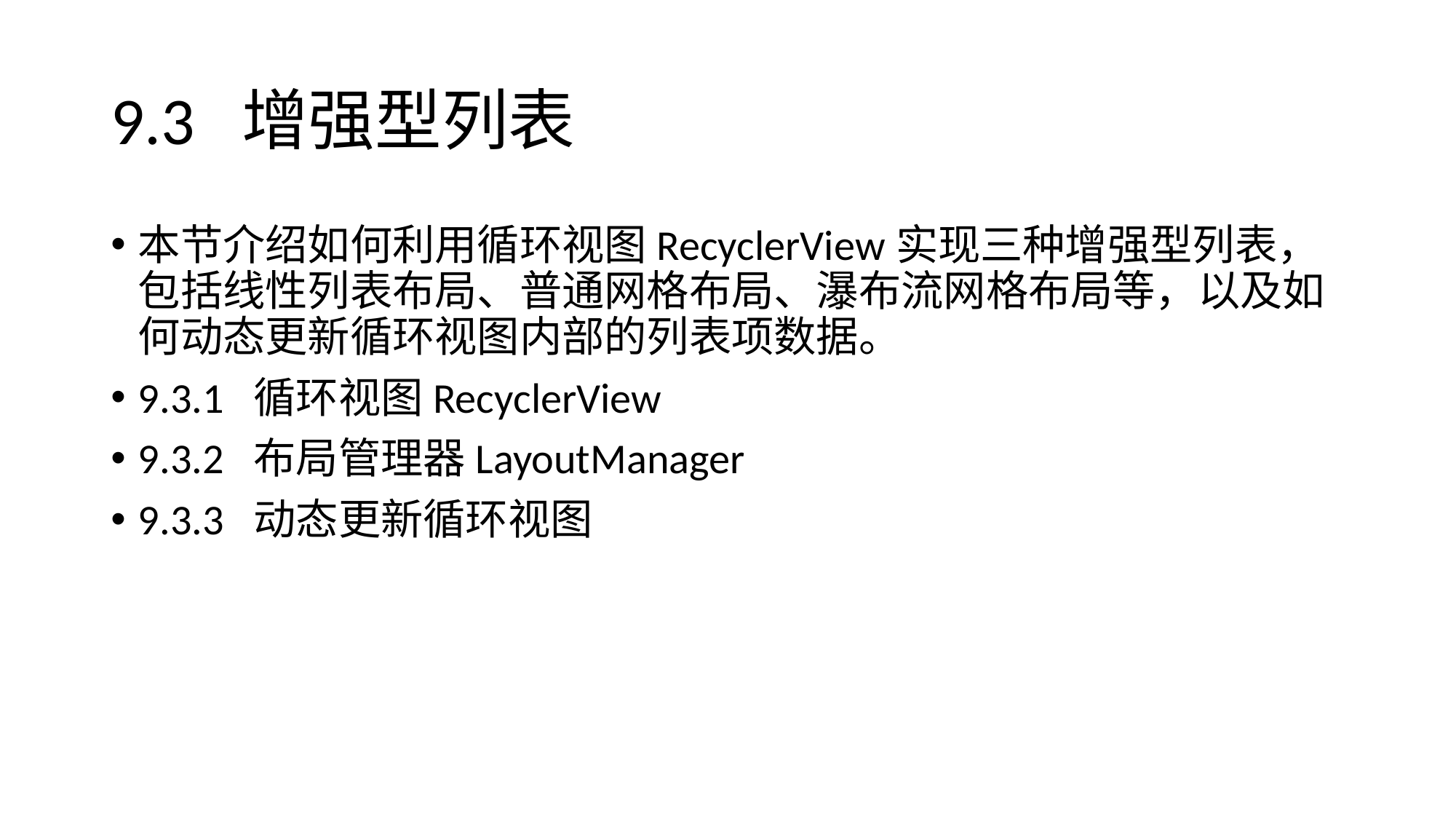

# 9.3  增强型列表
本节介绍如何利用循环视图RecyclerView实现三种增强型列表，包括线性列表布局、普通网格布局、瀑布流网格布局等，以及如何动态更新循环视图内部的列表项数据。
9.3.1  循环视图RecyclerView
9.3.2  布局管理器LayoutManager
9.3.3  动态更新循环视图